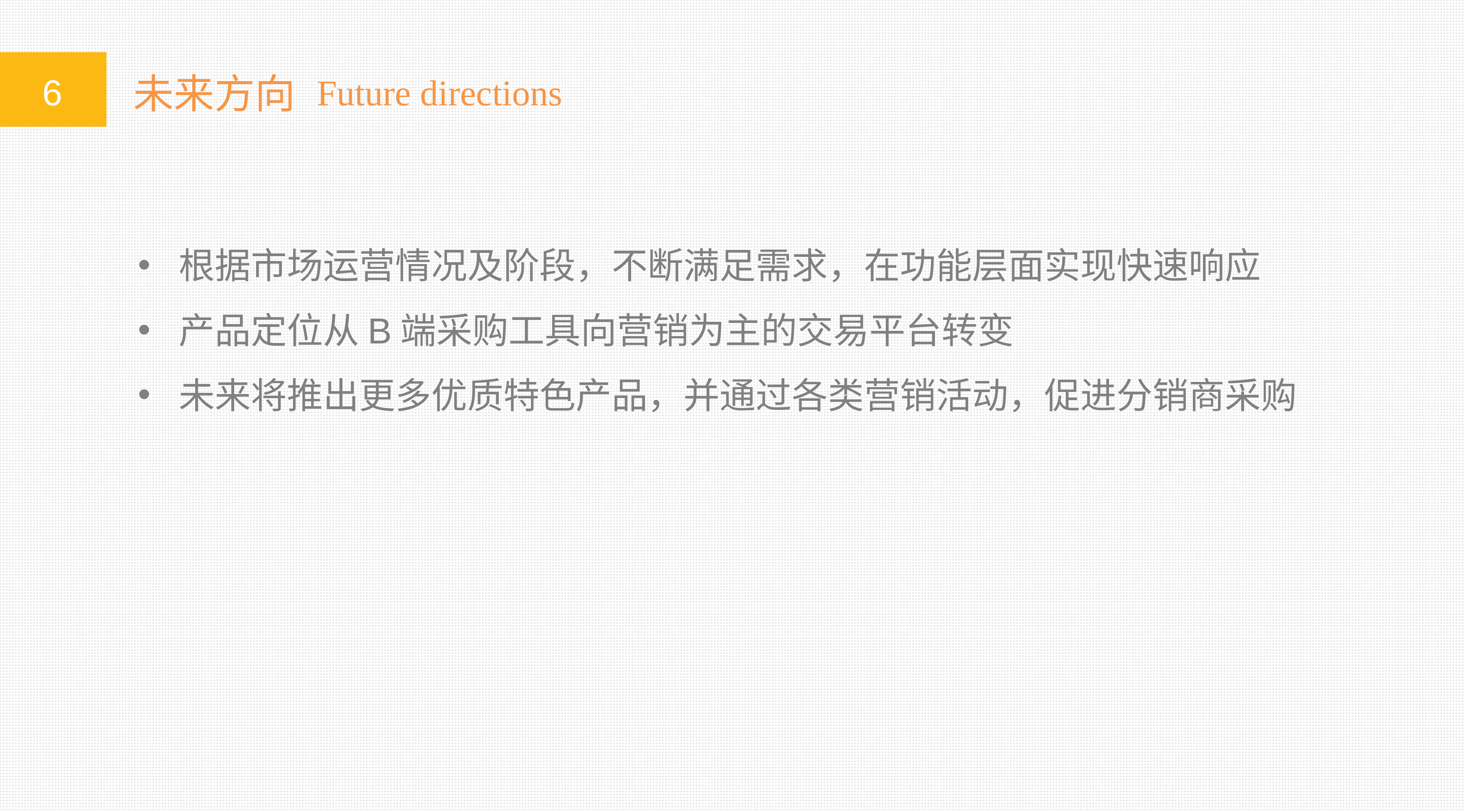

未来方向
6
Future directions
根据市场运营情况及阶段，不断满足需求，在功能层面实现快速响应
产品定位从B端采购工具向营销为主的交易平台转变
未来将推出更多优质特色产品，并通过各类营销活动，促进分销商采购